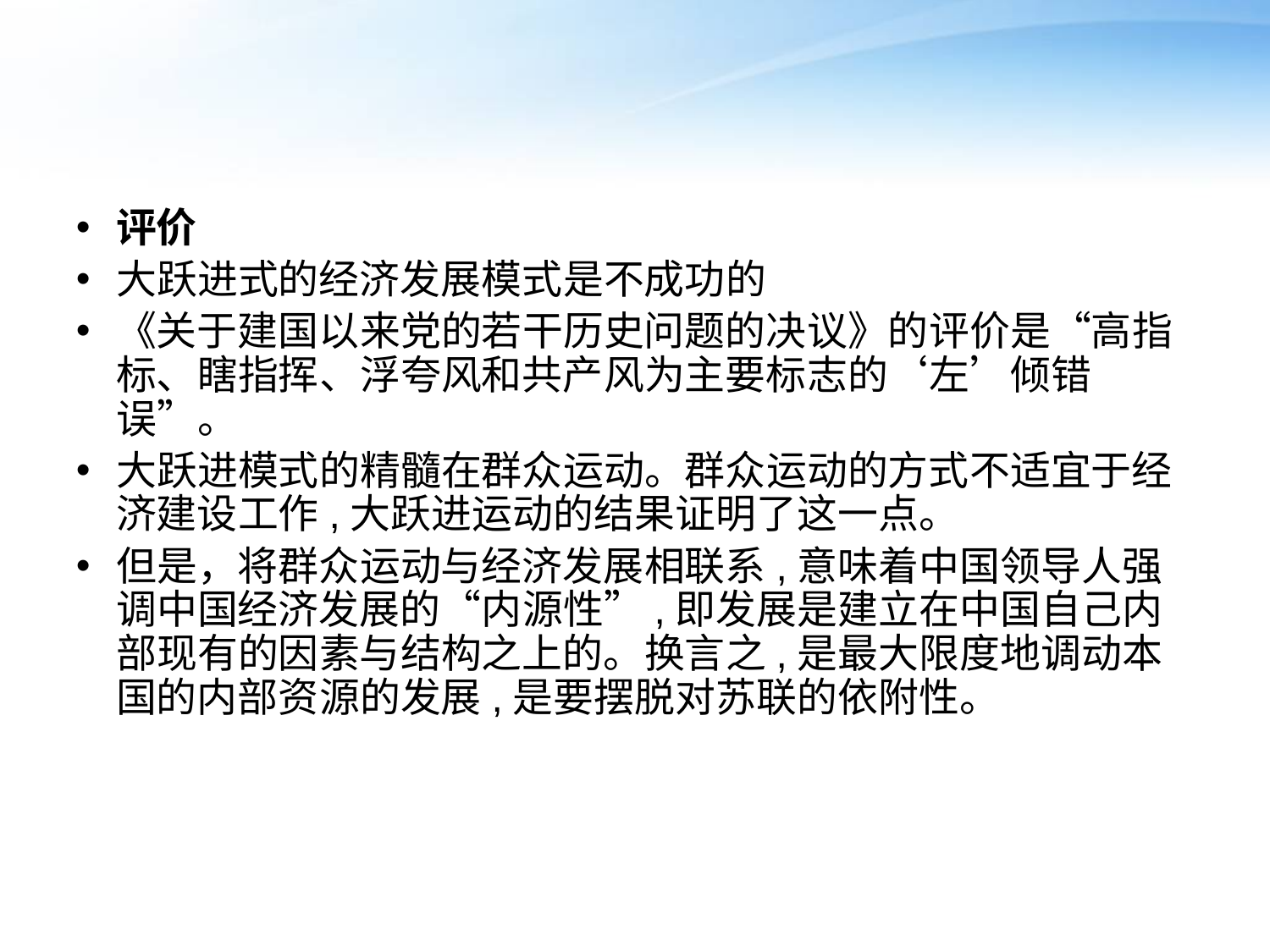

#
评价
大跃进式的经济发展模式是不成功的
《关于建国以来党的若干历史问题的决议》的评价是“高指标、瞎指挥、浮夸风和共产风为主要标志的‘左’倾错误”。
大跃进模式的精髓在群众运动。群众运动的方式不适宜于经济建设工作,大跃进运动的结果证明了这一点。
但是，将群众运动与经济发展相联系,意味着中国领导人强调中国经济发展的“内源性”,即发展是建立在中国自己内部现有的因素与结构之上的。换言之,是最大限度地调动本国的内部资源的发展,是要摆脱对苏联的依附性。